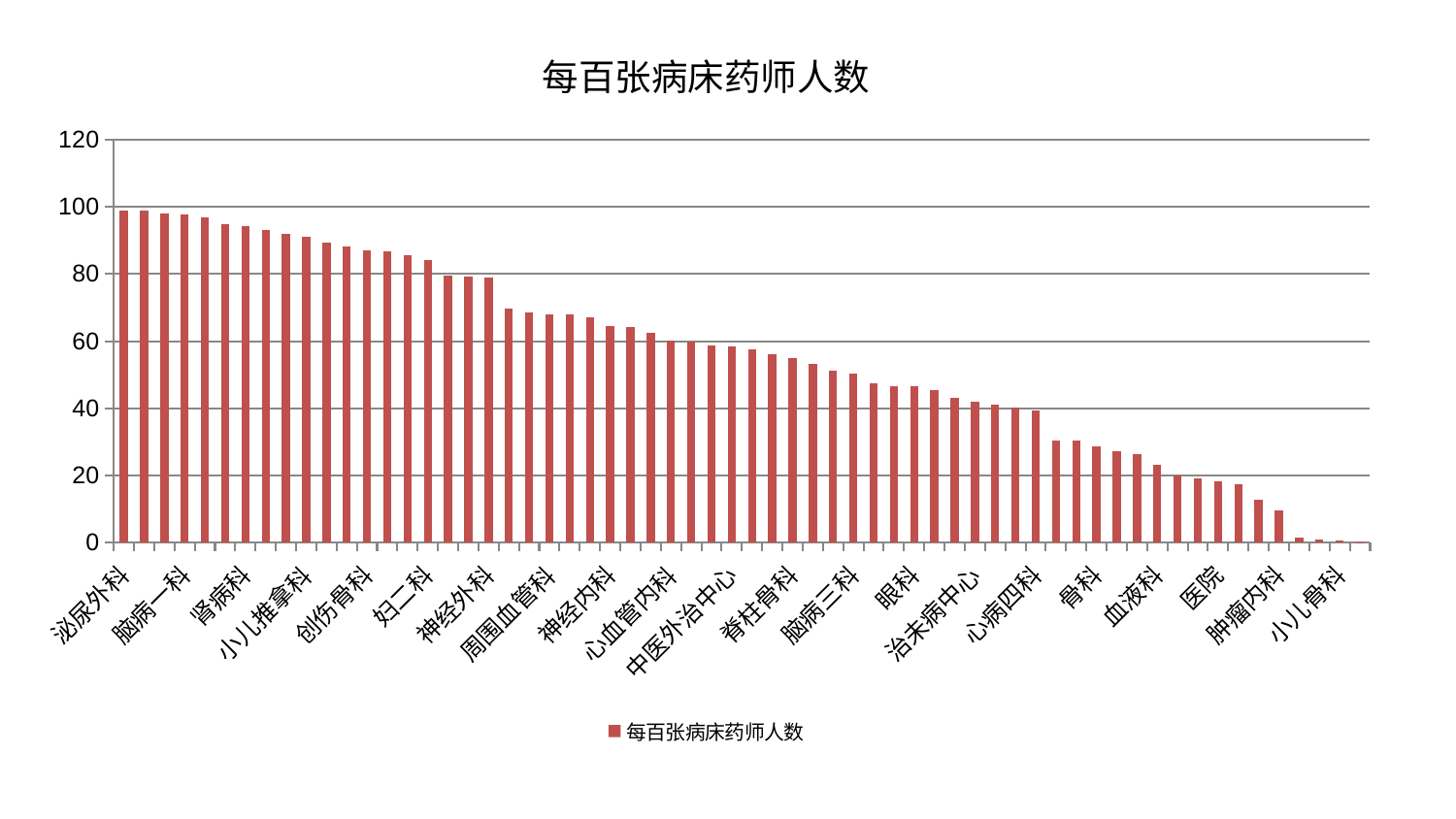

### Chart: 每百张病床药师人数

| Category | 每百张病床药师人数 |
|---|---|
| 泌尿外科 | 99.00865424161643 |
| 男科 | 98.79969919309433 |
| 推拿科 | 98.0769329924787 |
| 脑病一科 | 97.59253702255724 |
| 身心医学科 | 96.75623785920399 |
| 呼吸内科 | 94.81292976584194 |
| 肾病科 | 94.24343074550717 |
| 老年医学科 | 93.19151821018411 |
| 心病三科 | 91.8064331457582 |
| 小儿推拿科 | 91.17252243638157 |
| 心病一科 | 89.23807356668236 |
| 肝病科 | 88.26737497893767 |
| 创伤骨科 | 87.16132539970141 |
| 产科 | 86.64802699292476 |
| 脑病二科 | 85.60209192212169 |
| 妇二科 | 84.27028496711904 |
| 美容皮肤科 | 79.60094947290519 |
| 西区重症医学科 | 79.32594285083677 |
| 神经外科 | 78.90865827564882 |
| 皮肤科 | 69.78092364984893 |
| 耳鼻喉科 | 68.41269989366118 |
| 周围血管科 | 67.9990643372504 |
| 脾胃病科 | 67.99866443739344 |
| 口腔科 | 67.1769549767636 |
| 神经内科 | 64.4625868907037 |
| 妇科 | 64.21332901127134 |
| 脾胃科消化科合并 | 62.55910820642667 |
| 心血管内科 | 60.07883990555358 |
| 东区重症医学科 | 59.79882698704837 |
| 综合内科 | 58.70090165388218 |
| 中医外治中心 | 58.41415552043374 |
| 东区肾病科 | 57.60750623936326 |
| 中医经典科 | 56.002247253350326 |
| 脊柱骨科 | 55.06897916414128 |
| 消化内科 | 53.21819908582099 |
| 乳腺甲状腺外科 | 51.20682293833101 |
| 脑病三科 | 50.490248339747936 |
| 微创骨科 | 47.42287224073654 |
| 内分泌科 | 46.68297117683864 |
| 眼科 | 46.48239722230787 |
| 风湿病科 | 45.527891620823446 |
| 重症医学科 | 43.17043613437011 |
| 治未病中心 | 41.98984447530329 |
| 普通外科 | 40.96040870201851 |
| 肾脏内科 | 40.2251859651511 |
| 心病四科 | 39.27077205101372 |
| 肛肠科 | 30.424580574969795 |
| 肝胆外科 | 30.291039935071673 |
| 骨科 | 28.547164692603346 |
| 关节骨科 | 27.183964570567664 |
| 妇科妇二科合并 | 26.47396677170175 |
| 血液科 | 23.176431639569127 |
| 针灸科 | 20.027158161412316 |
| 儿科 | 19.01152625066056 |
| 医院 | 18.327708308444656 |
| 运动损伤骨科 | 17.40009473248143 |
| 康复科 | 12.868299291722174 |
| 肿瘤内科 | 9.452917782826532 |
| 胸外科 | 1.4656150697945458 |
| 心病二科 | 0.9503596584854668 |
| 小儿骨科 | 0.7767701821167927 |
| 显微骨科 | 0.19001973579642062 |
49